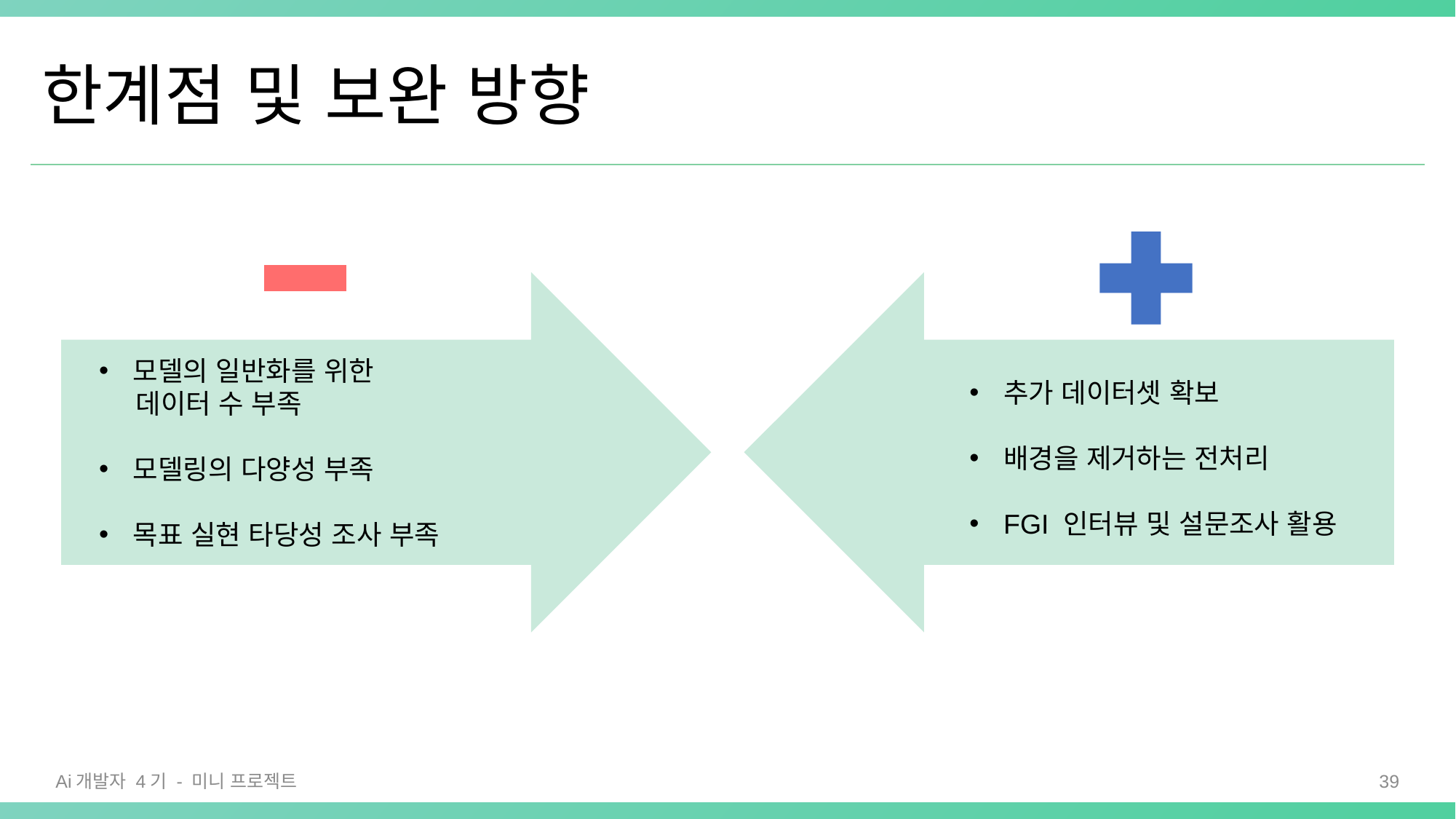

# 한계점 및 보완 방향

추가 데이터셋 확보
배경을 제거하는 전처리
FGI 인터뷰 및 설문조사 활용
모델의 일반화를 위한
    데이터 수 부족
모델링의 다양성 부족
목표 실현 타당성 조사 부족
Ai개발자 4기 - 미니 프로젝트
39